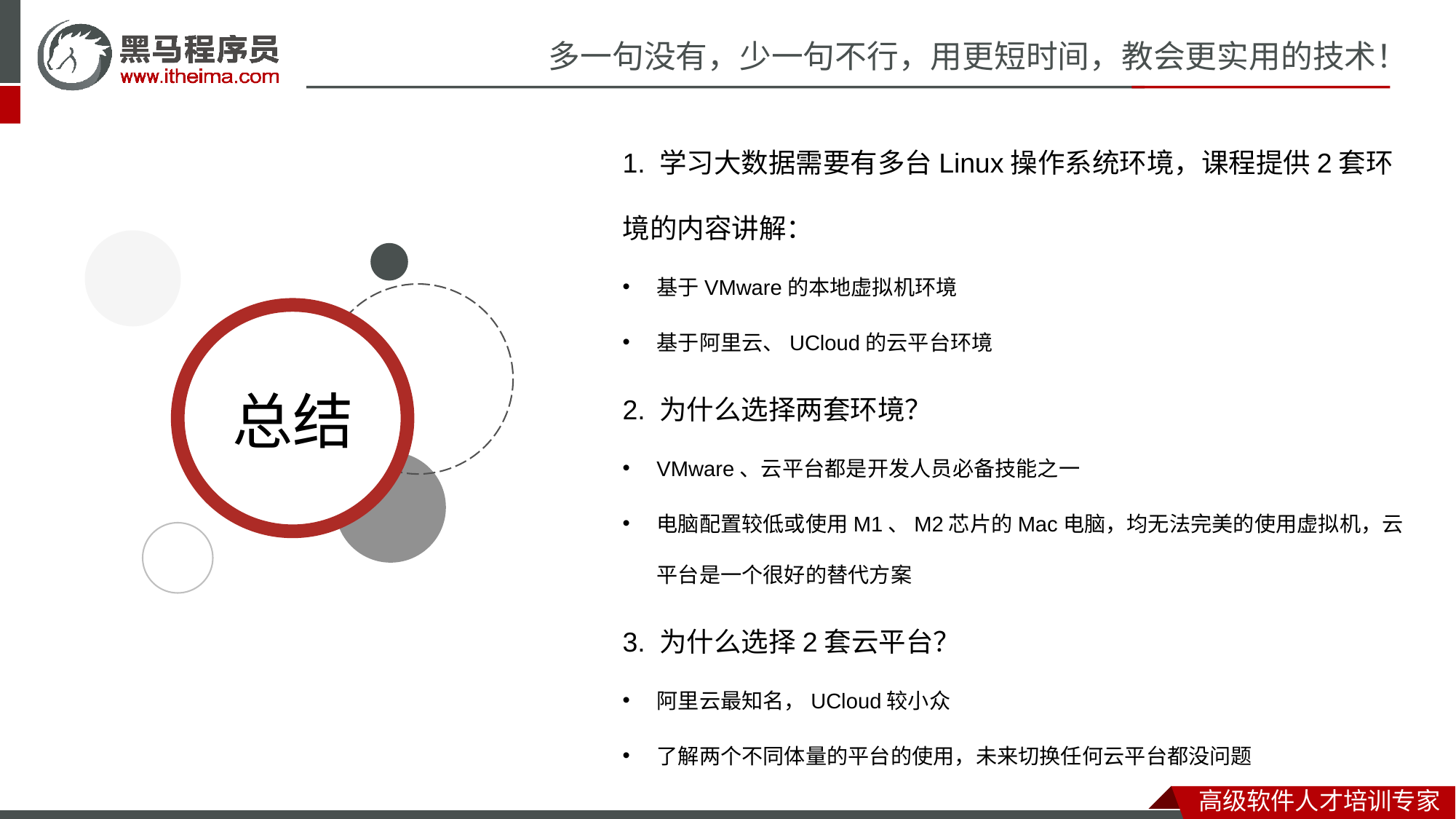

1. 学习大数据需要有多台Linux操作系统环境，课程提供2套环境的内容讲解：
基于VMware的本地虚拟机环境
基于阿里云、UCloud的云平台环境
2. 为什么选择两套环境？
VMware、云平台都是开发人员必备技能之一
电脑配置较低或使用M1、M2芯片的Mac电脑，均无法完美的使用虚拟机，云平台是一个很好的替代方案
3. 为什么选择2套云平台？
阿里云最知名，UCloud较小众
了解两个不同体量的平台的使用，未来切换任何云平台都没问题